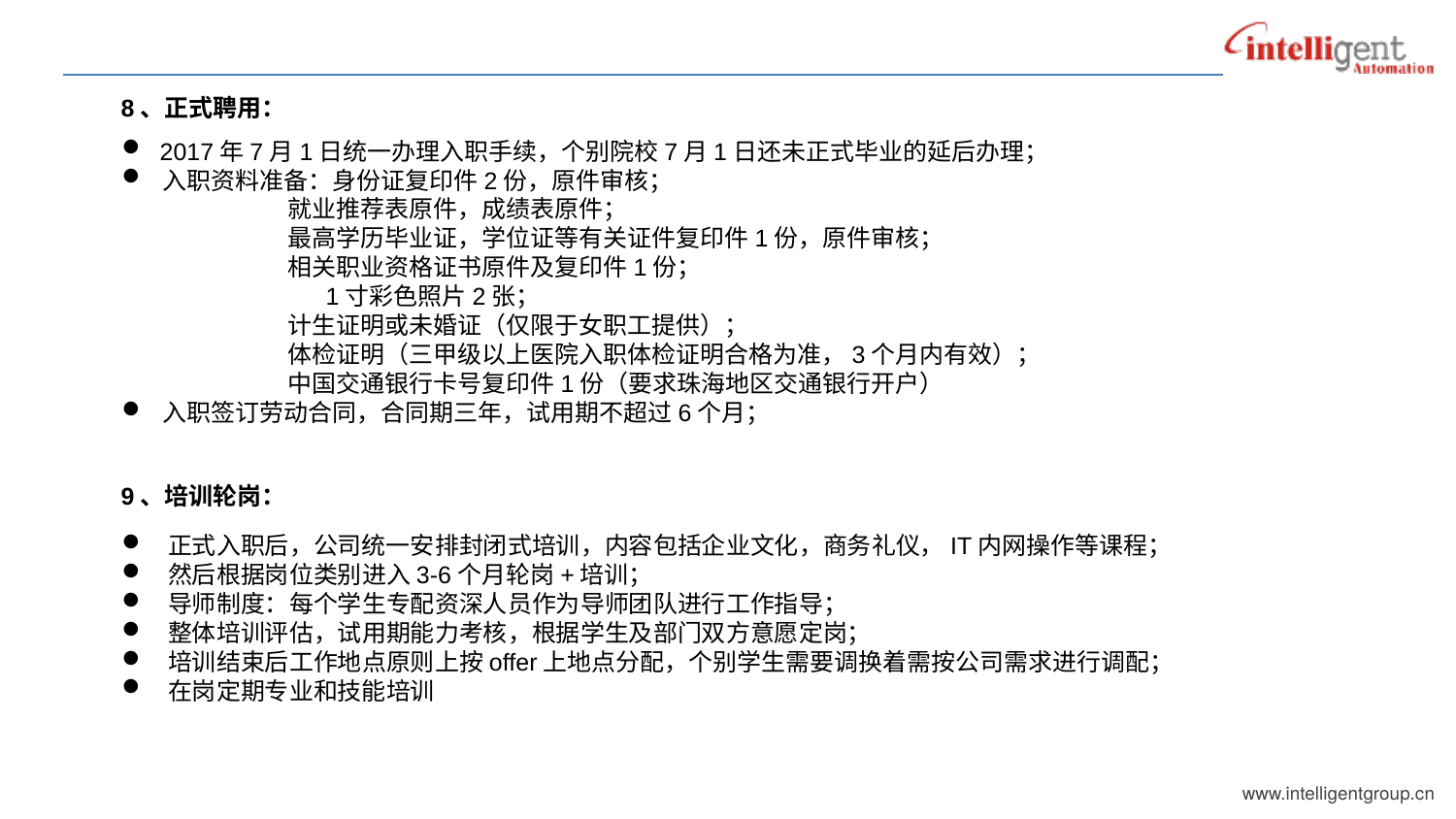

8、正式聘用：
  2017年7月1日统一办理入职手续，个别院校7月1日还未正式毕业的延后办理；
  入职资料准备：身份证复印件2份，原件审核；
                              就业推荐表原件，成绩表原件；
                              最高学历毕业证，学位证等有关证件复印件1份，原件审核；
                              相关职业资格证书原件及复印件1份；
                              1寸彩色照片2张；
                              计生证明或未婚证（仅限于女职工提供）；
                              体检证明（三甲级以上医院入职体检证明合格为准，3个月内有效）；
                              中国交通银行卡号复印件1份（要求珠海地区交通银行开户）
  入职签订劳动合同，合同期三年，试用期不超过6个月；
9、培训轮岗：
   正式入职后，公司统一安排封闭式培训，内容包括企业文化，商务礼仪，IT内网操作等课程；
   然后根据岗位类别进入3-6个月轮岗+培训；
   导师制度：每个学生专配资深人员作为导师团队进行工作指导；
   整体培训评估，试用期能力考核，根据学生及部门双方意愿定岗；
   培训结束后工作地点原则上按offer上地点分配，个别学生需要调换着需按公司需求进行调配；
   在岗定期专业和技能培训